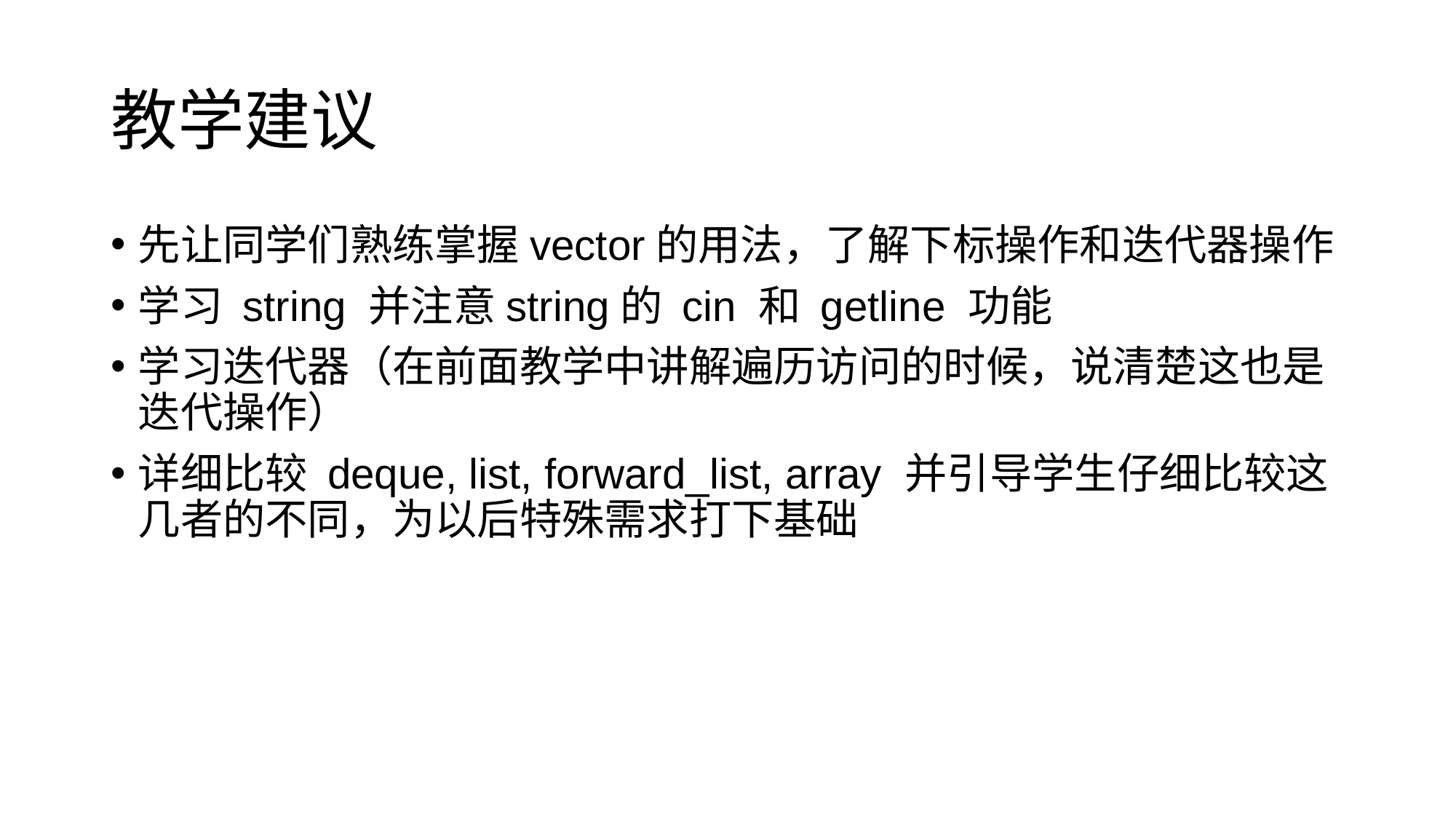

# 教学建议
先让同学们熟练掌握vector的用法，了解下标操作和迭代器操作
学习 string 并注意string的 cin 和 getline 功能
学习迭代器（在前面教学中讲解遍历访问的时候，说清楚这也是迭代操作）
详细比较 deque, list, forward_list, array 并引导学生仔细比较这几者的不同，为以后特殊需求打下基础